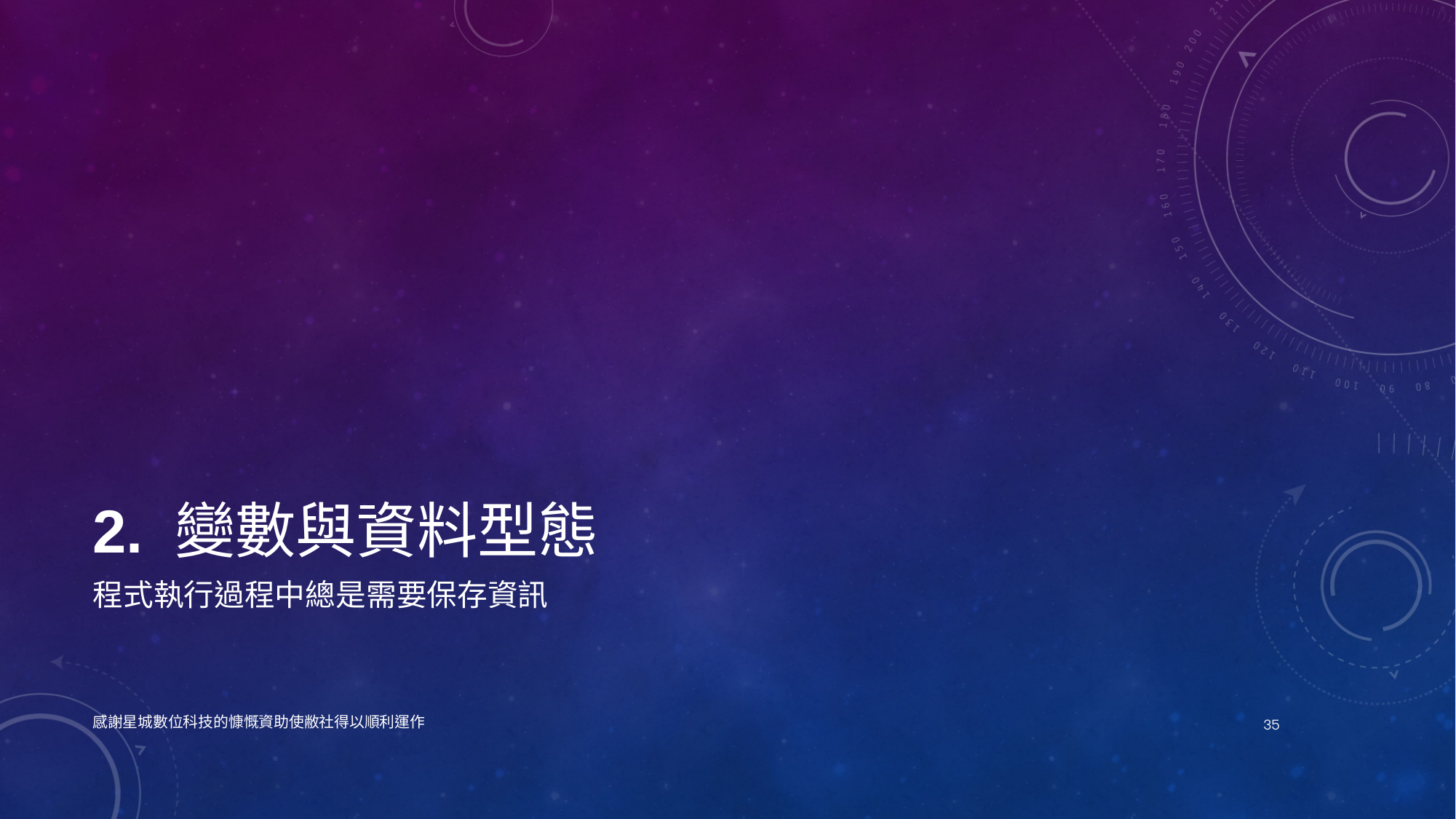

# 2. 變數與資料型態
程式執行過程中總是需要保存資訊
感謝星城數位科技的慷慨資助使敝社得以順利運作
35